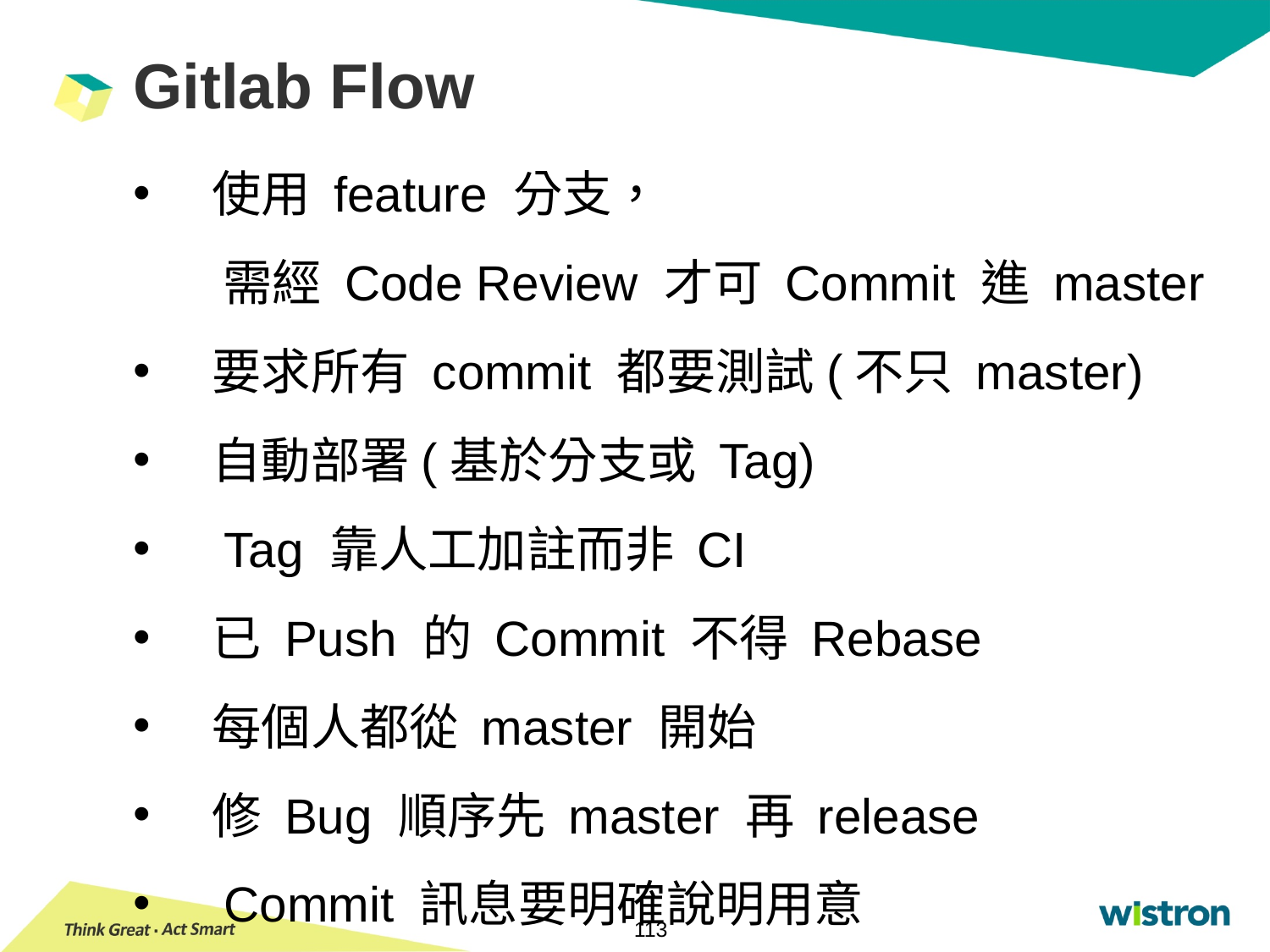

# Gitlab Flow
　使用 feature 分支，
 　需經 Code Review 才可 Commit 進 master
　要求所有 commit 都要測試(不只 master)
　自動部署(基於分支或 Tag)
　Tag 靠人工加註而非 CI
　已 Push 的 Commit 不得 Rebase
　每個人都從 master 開始
　修 Bug 順序先 master 再 release
　Commit 訊息要明確說明用意
113